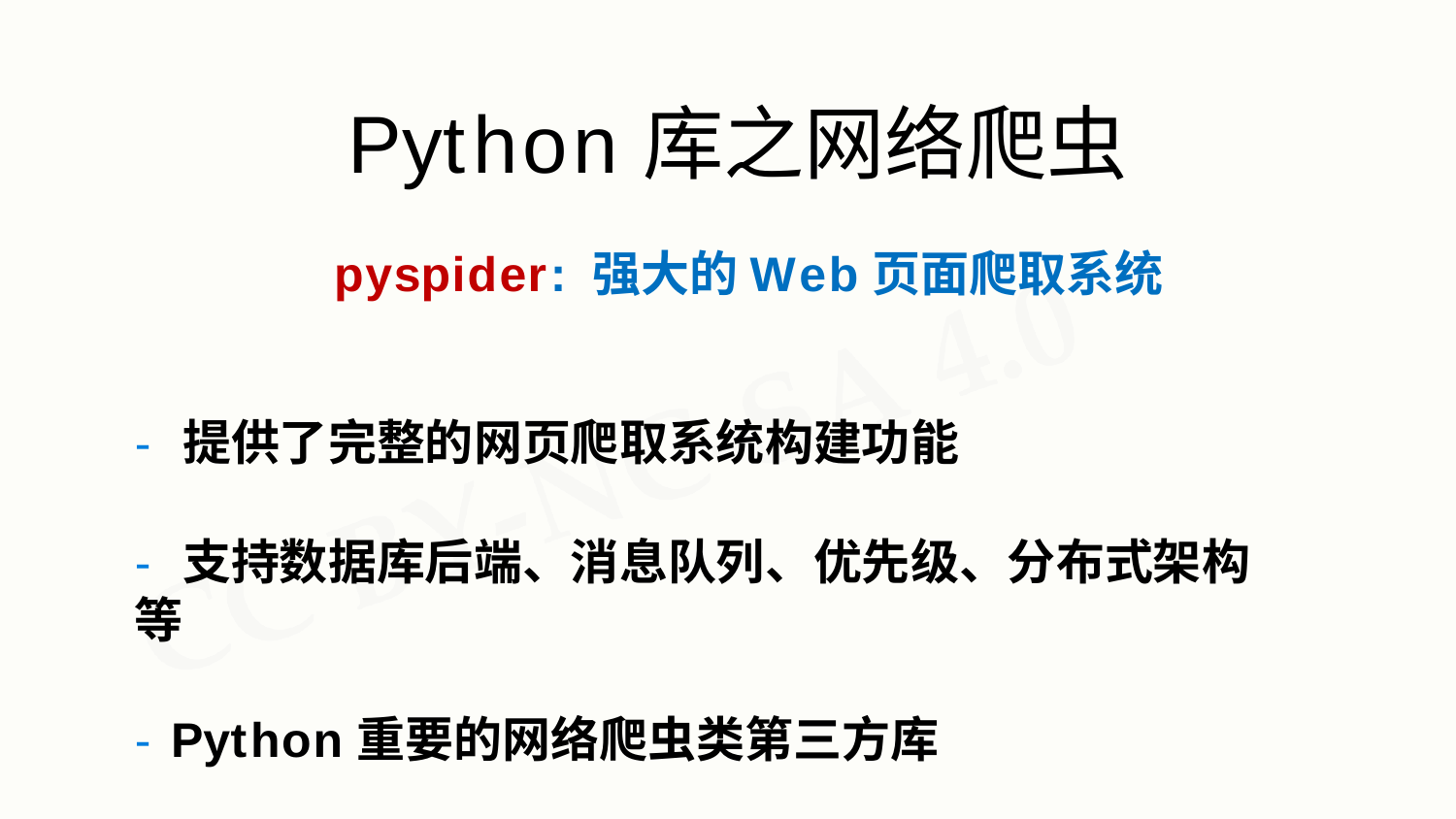

# Python库之网络爬虫
pyspider: 强大的Web页面爬取系统

- 提供了完整的网页爬取系统构建功能

- 支持数据库后端、消息队列、优先级、分布式架构等

- Python重要的网络爬虫类第三方库